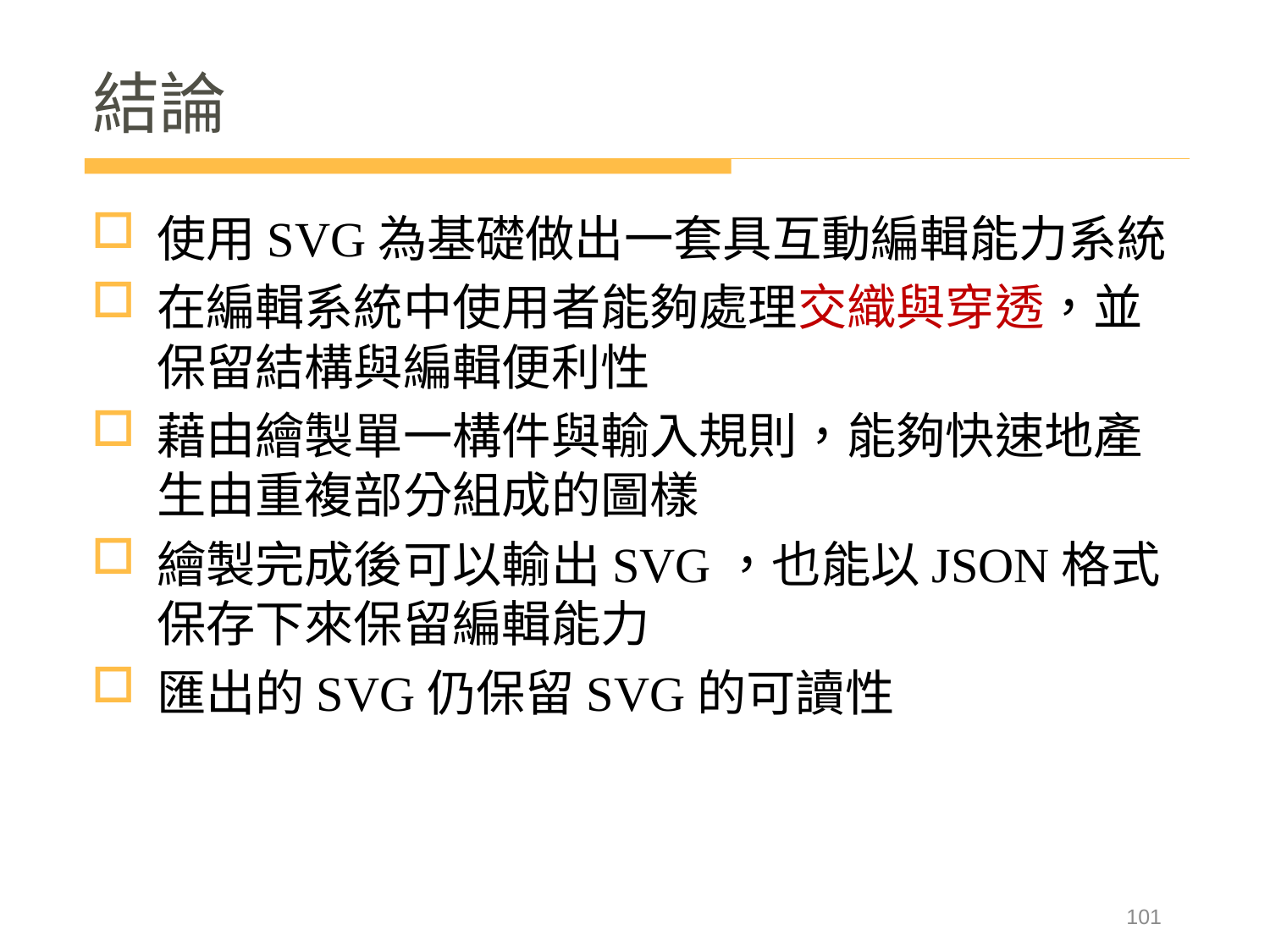

# 結論
使用SVG為基礎做出一套具互動編輯能力系統
在編輯系統中使用者能夠處理交織與穿透，並保留結構與編輯便利性
藉由繪製單一構件與輸入規則，能夠快速地產生由重複部分組成的圖樣
繪製完成後可以輸出SVG，也能以JSON格式保存下來保留編輯能力
匯出的SVG仍保留SVG的可讀性

101